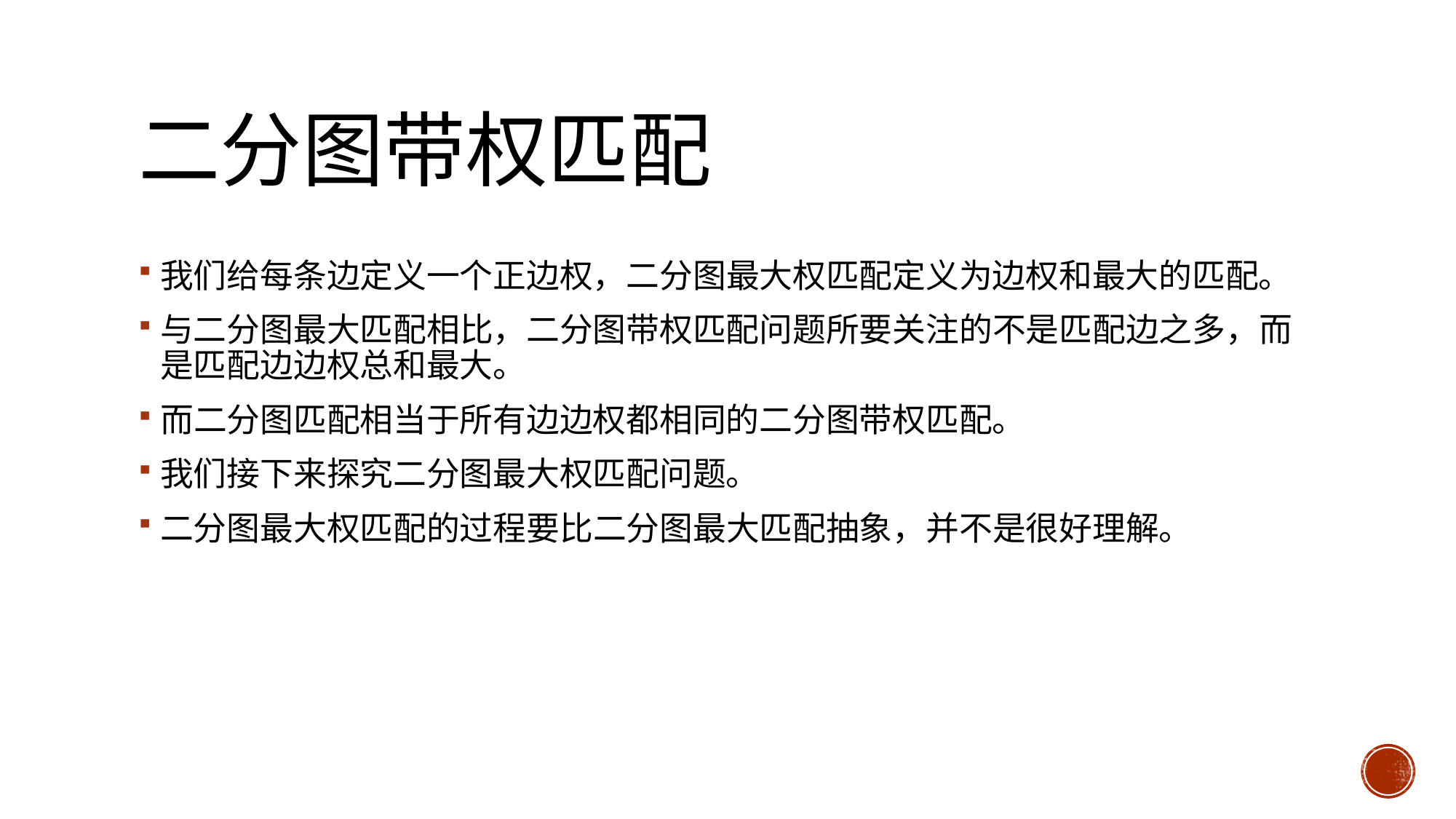

# 二分图带权匹配
我们给每条边定义一个正边权，二分图最大权匹配定义为边权和最大的匹配。
与二分图最大匹配相比，二分图带权匹配问题所要关注的不是匹配边之多，而是匹配边边权总和最大。
而二分图匹配相当于所有边边权都相同的二分图带权匹配。
我们接下来探究二分图最大权匹配问题。
二分图最大权匹配的过程要比二分图最大匹配抽象，并不是很好理解。